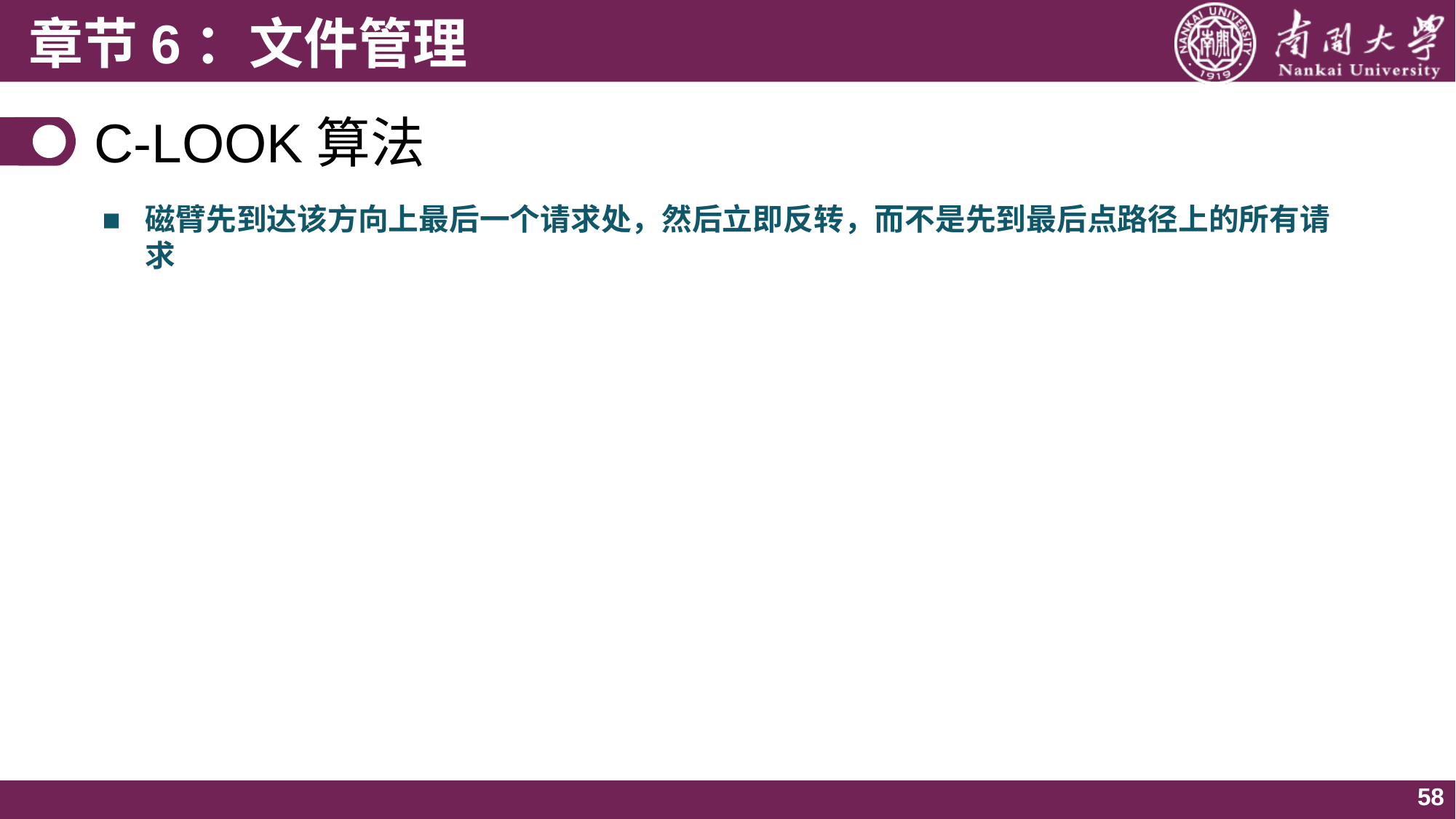

# C-LOOK算法
■
磁臂先到达该方向上最后一个请求处，然后立即反转，而不是先到最后点路径上的所有请求
58